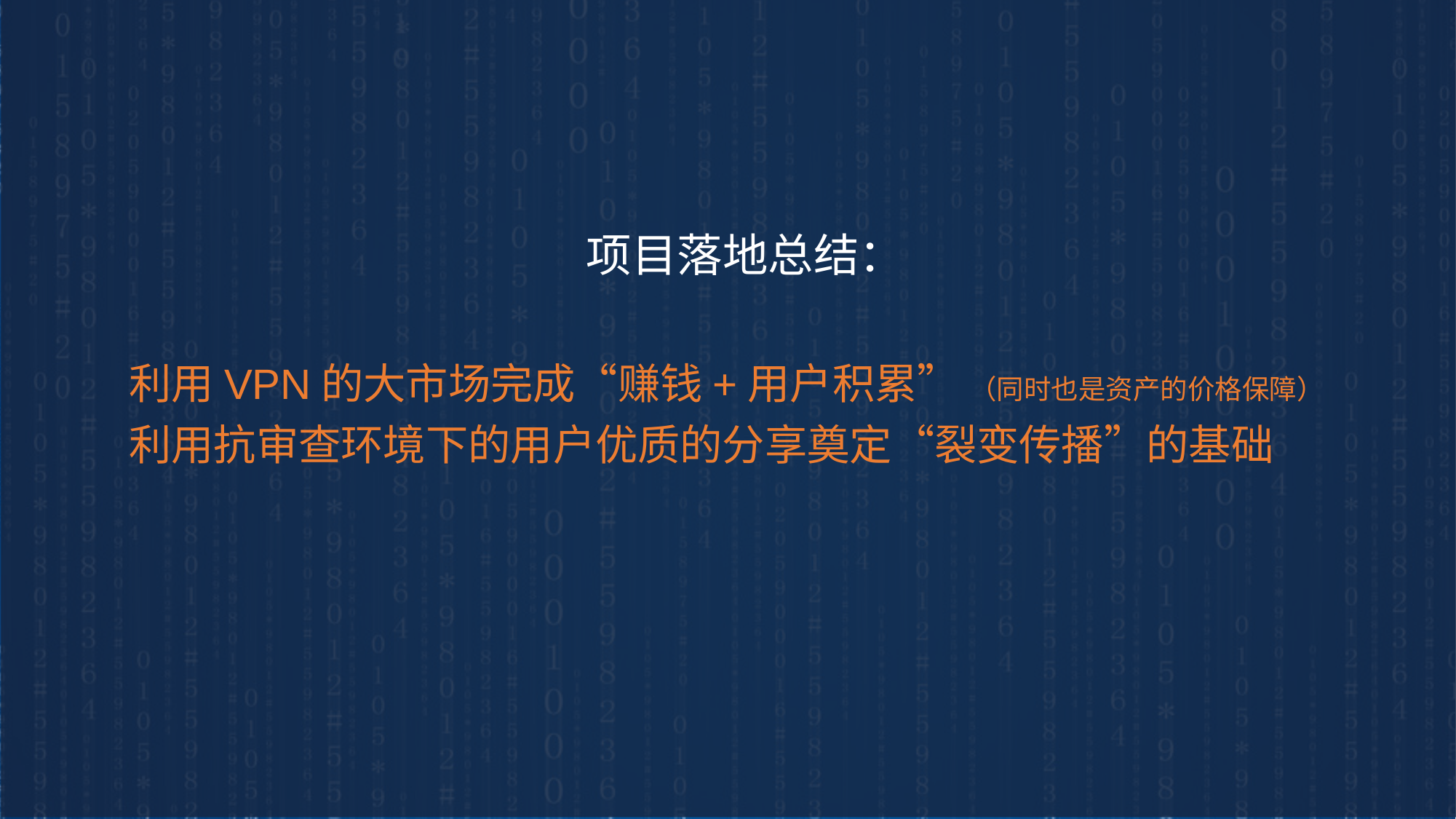

项目落地总结：

利用VPN的大市场完成“赚钱+用户积累” （同时也是资产的价格保障）
利用抗审查环境下的用户优质的分享奠定“裂变传播”的基础